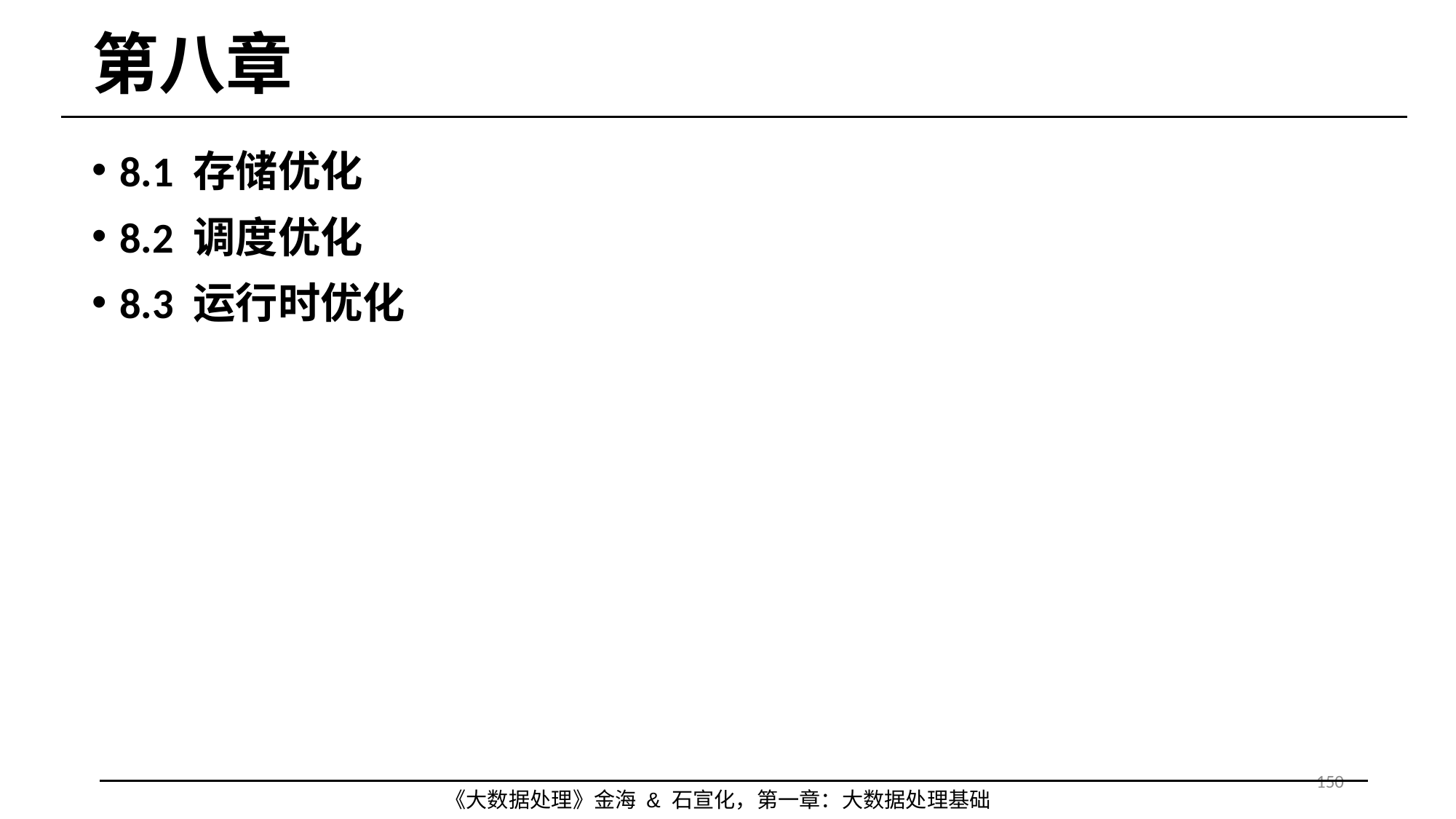

# 第八章
8.1 存储优化
8.2 调度优化
8.3 运行时优化
150